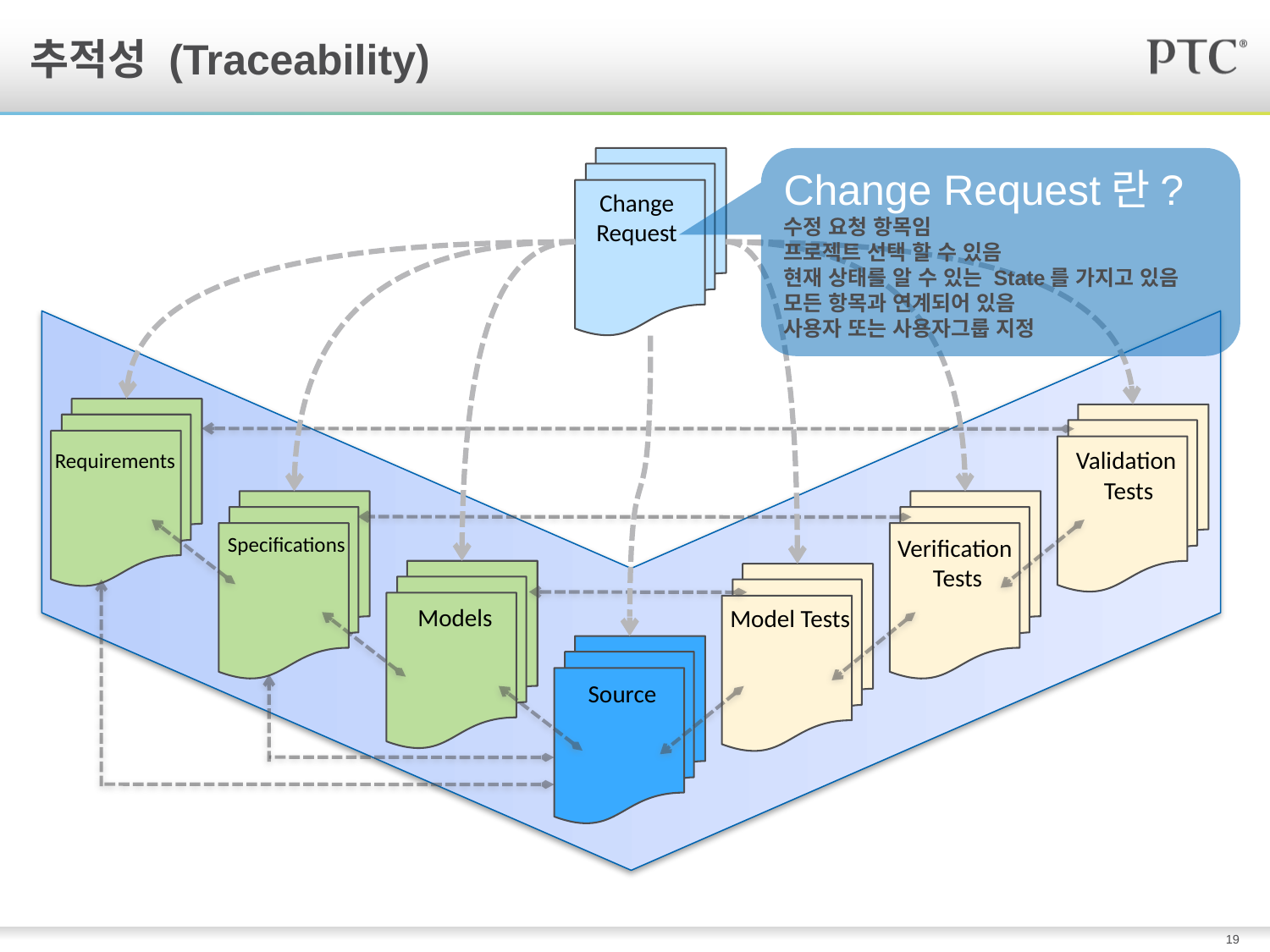

# 추적성 (Traceability)
Change Request란?
수정 요청 항목임
프로젝트 선택 할 수 있음
현재 상태를 알 수 있는 State를 가지고 있음
모든 항목과 연계되어 있음
사용자 또는 사용자그룹 지정

Change
Request

Validation
 Tests
Requirements

Specifications
Verification
 Tests

Models
Model Tests

Source